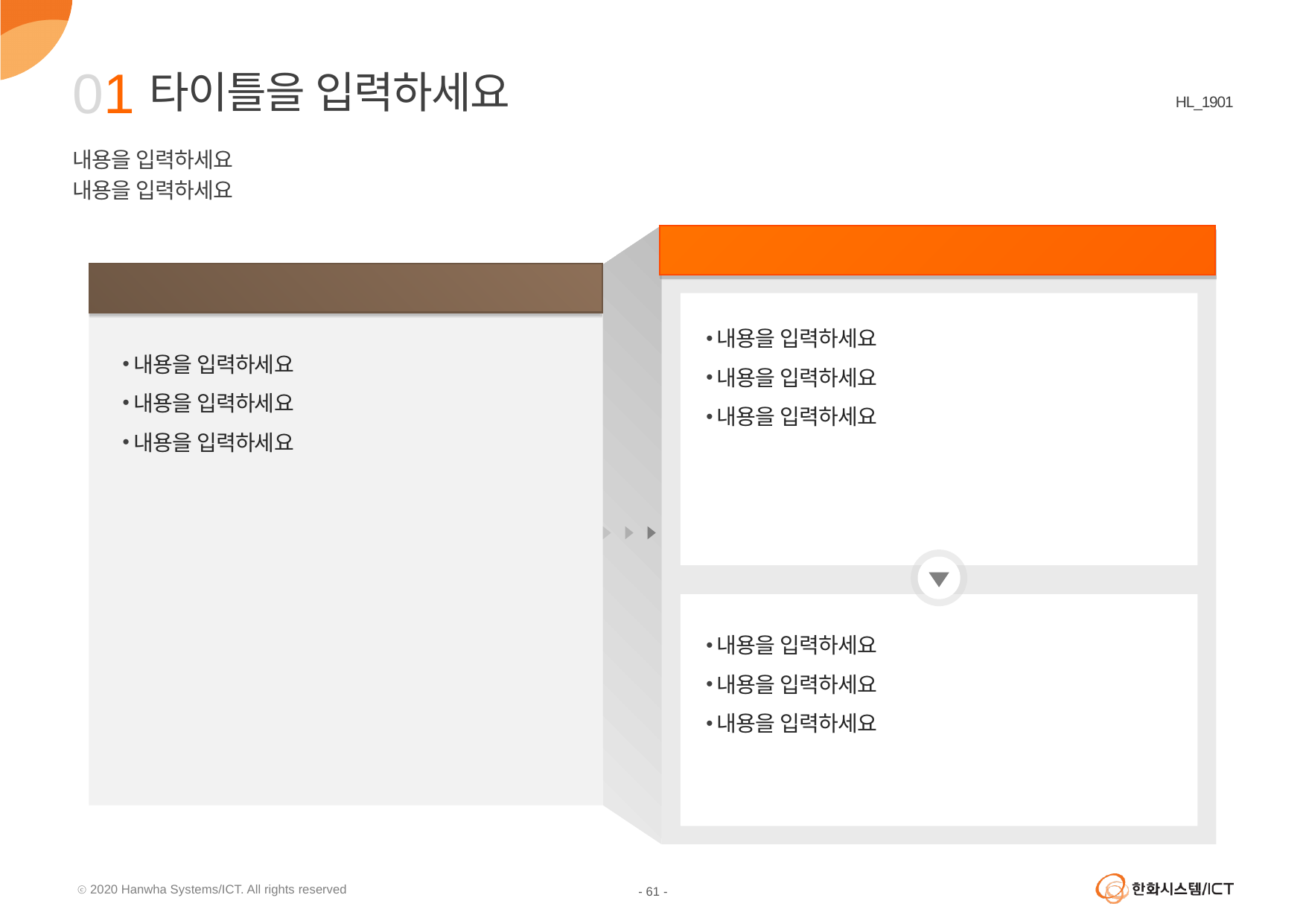

01
타이틀을 입력하세요
내용을 입력하세요
내용을 입력하세요
TO-BE
AS-IS

내용을 입력하세요
내용을 입력하세요
내용을 입력하세요
내용을 입력하세요
내용을 입력하세요
내용을 입력하세요

내용을 입력하세요
내용을 입력하세요
내용을 입력하세요